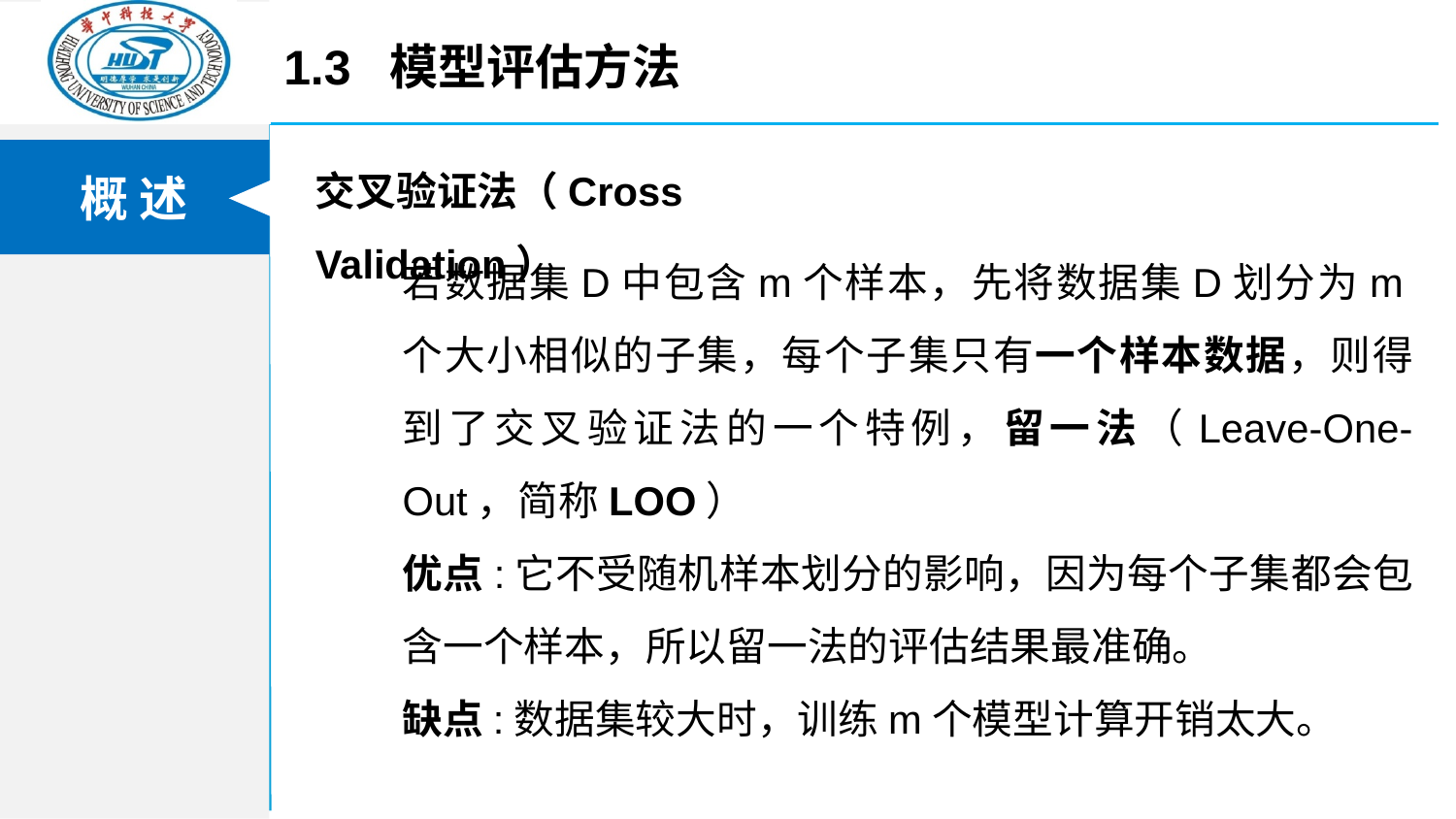

1.3  模型评估方法
交叉验证法（Cross Validation）
若数据集D中包含m个样本，先将数据集D划分为m个大小相似的子集，每个子集只有一个样本数据，则得到了交叉验证法的一个特例，留一法（Leave-One-Out，简称LOO）
优点:它不受随机样本划分的影响，因为每个子集都会包含一个样本，所以留一法的评估结果最准确。
缺点:数据集较大时，训练m个模型计算开销太大。